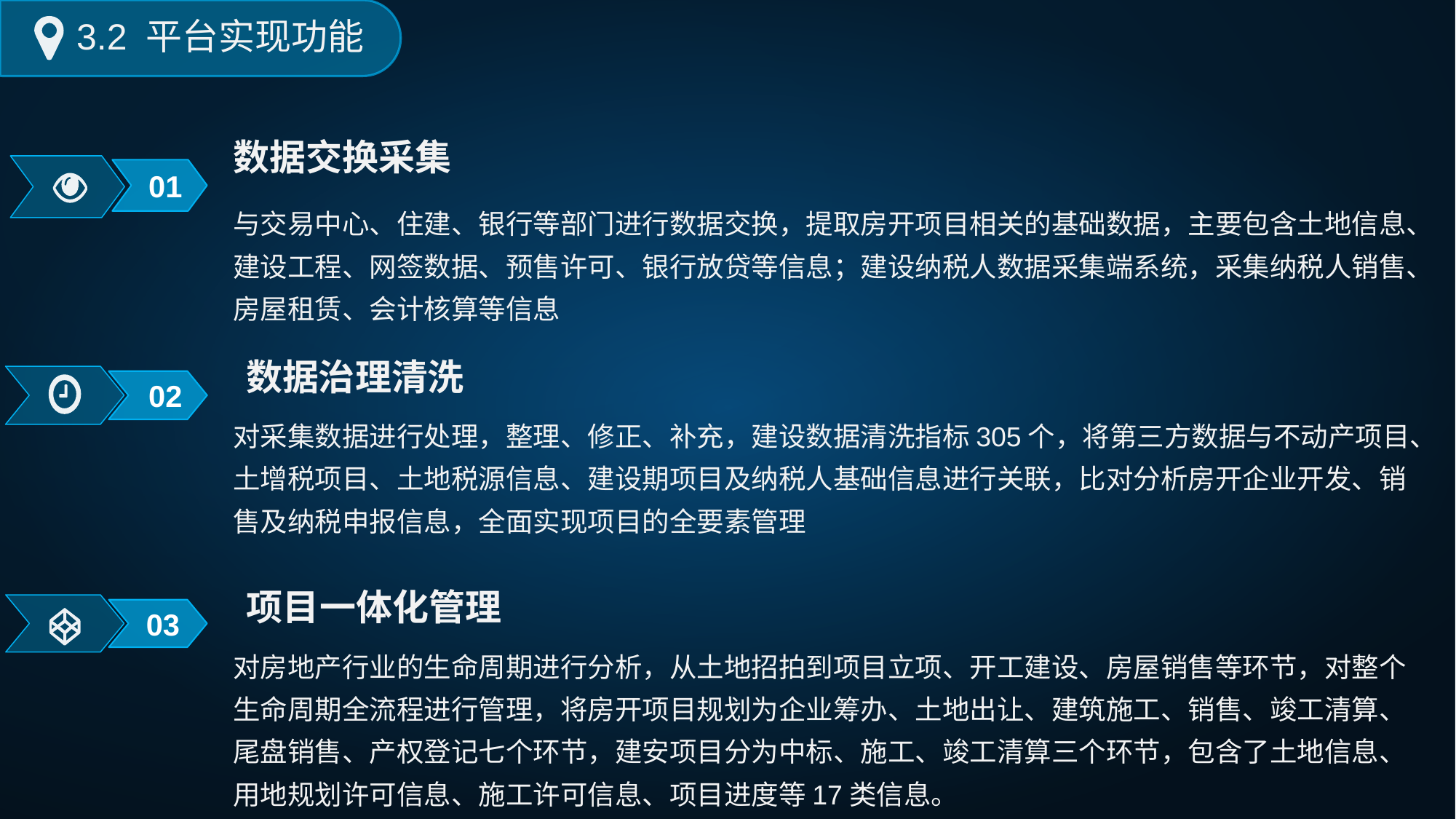

3.2 平台实现功能
数据交换采集

01

与交易中心、住建、银行等部门进行数据交换，提取房开项目相关的基础数据，主要包含土地信息、建设工程、网签数据、预售许可、银行放贷等信息；建设纳税人数据采集端系统，采集纳税人销售、房屋租赁、会计核算等信息
数据治理清洗

02

对采集数据进行处理，整理、修正、补充，建设数据清洗指标305个，将第三方数据与不动产项目、土增税项目、土地税源信息、建设期项目及纳税人基础信息进行关联，比对分析房开企业开发、销售及纳税申报信息，全面实现项目的全要素管理
项目一体化管理

03

对房地产行业的生命周期进行分析，从土地招拍到项目立项、开工建设、房屋销售等环节，对整个生命周期全流程进行管理，将房开项目规划为企业筹办、土地出让、建筑施工、销售、竣工清算、尾盘销售、产权登记七个环节，建安项目分为中标、施工、竣工清算三个环节，包含了土地信息、用地规划许可信息、施工许可信息、项目进度等17类信息。